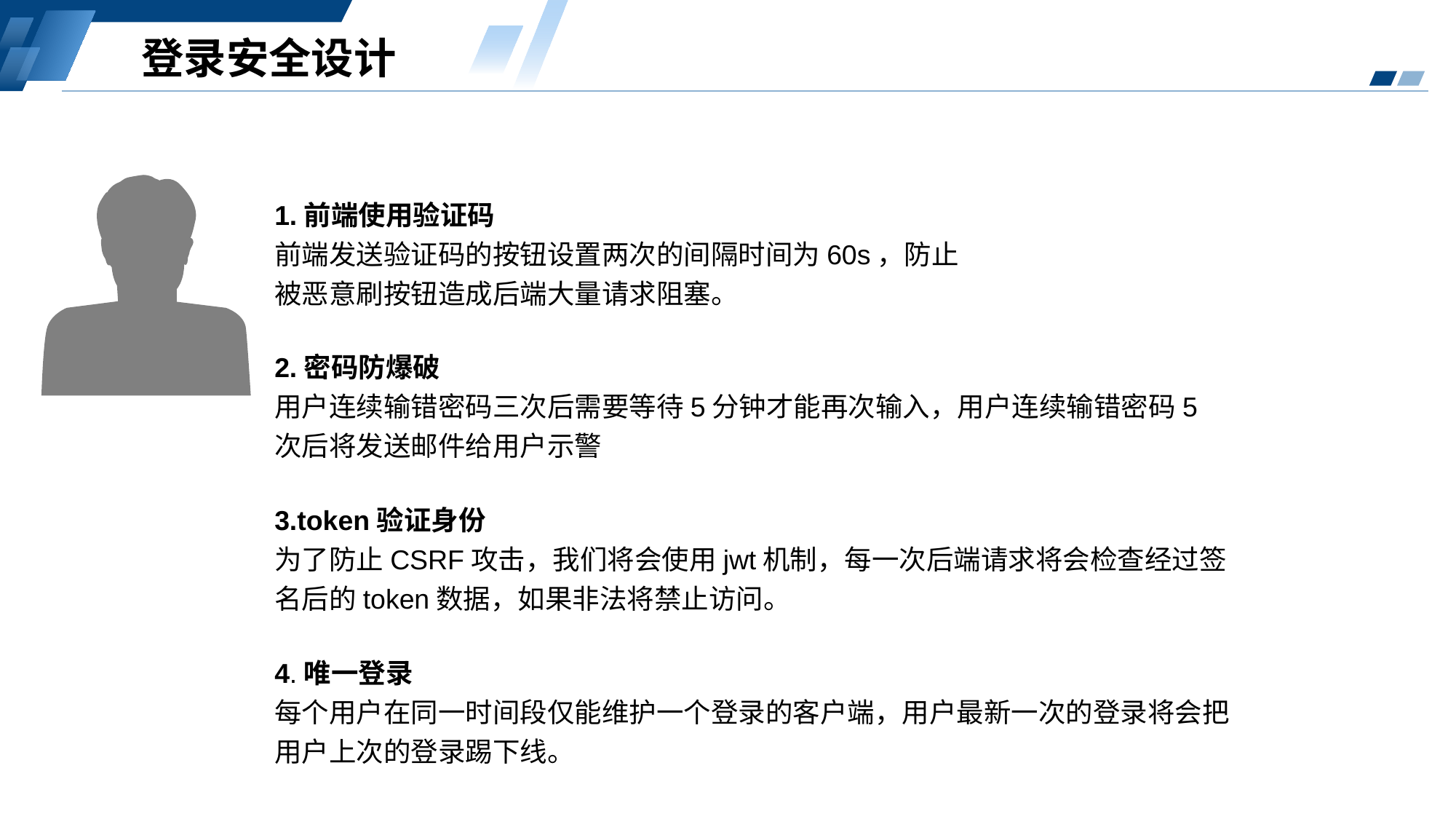

登录安全设计

1.前端使用验证码
前端发送验证码的按钮设置两次的间隔时间为60s，防止被恶意刷按钮造成后端大量请求阻塞。
2.密码防爆破
用户连续输错密码三次后需要等待5分钟才能再次输入，用户连续输错密码5次后将发送邮件给用户示警
3.token验证身份
为了防止CSRF攻击，我们将会使用jwt机制，每一次后端请求将会检查经过签名后的token数据，如果非法将禁止访问。
4.唯一登录
每个用户在同一时间段仅能维护一个登录的客户端，用户最新一次的登录将会把用户上次的登录踢下线。